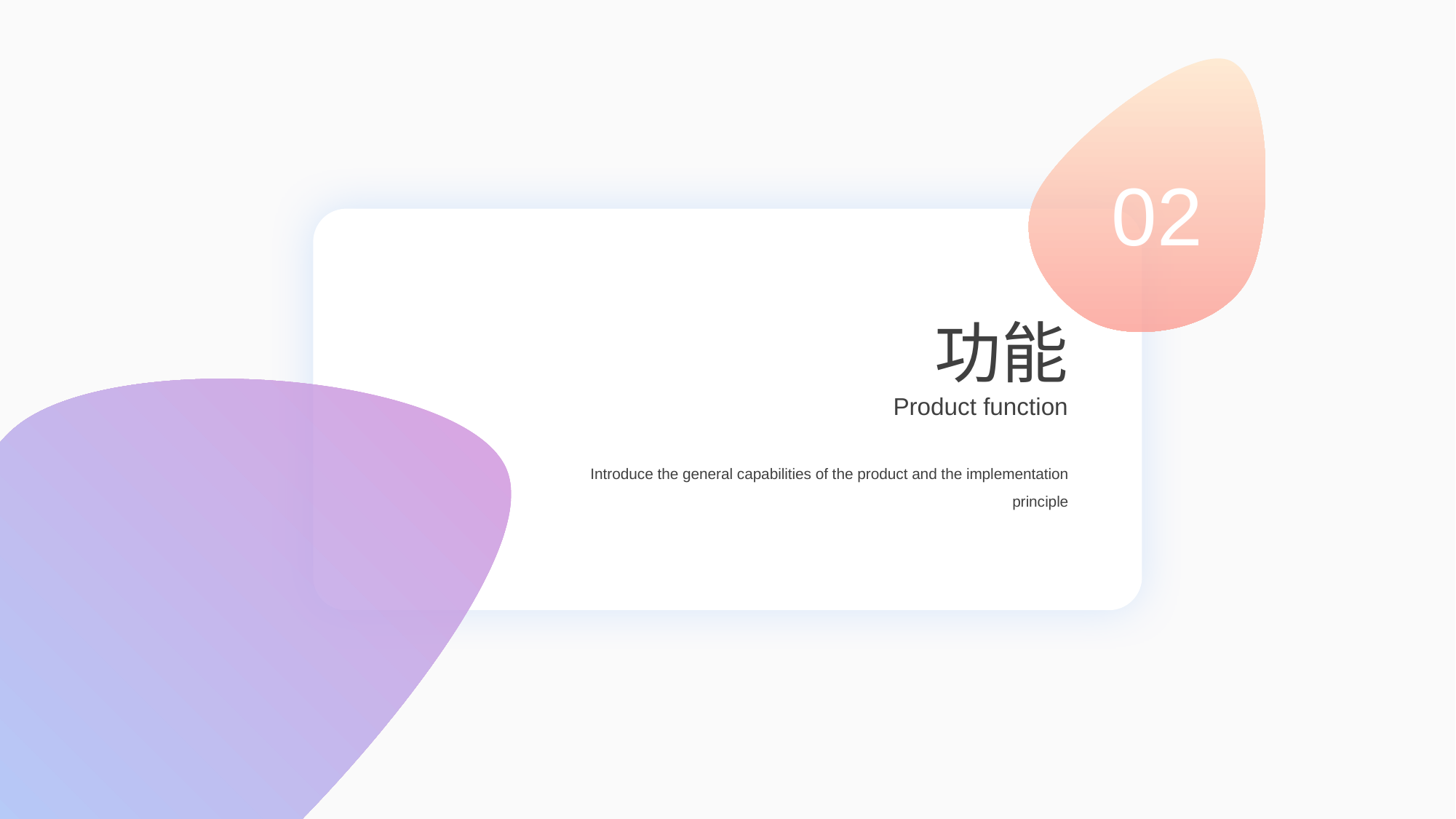

02

功能
Product function

Introduce the general capabilities of the product and the implementation principle